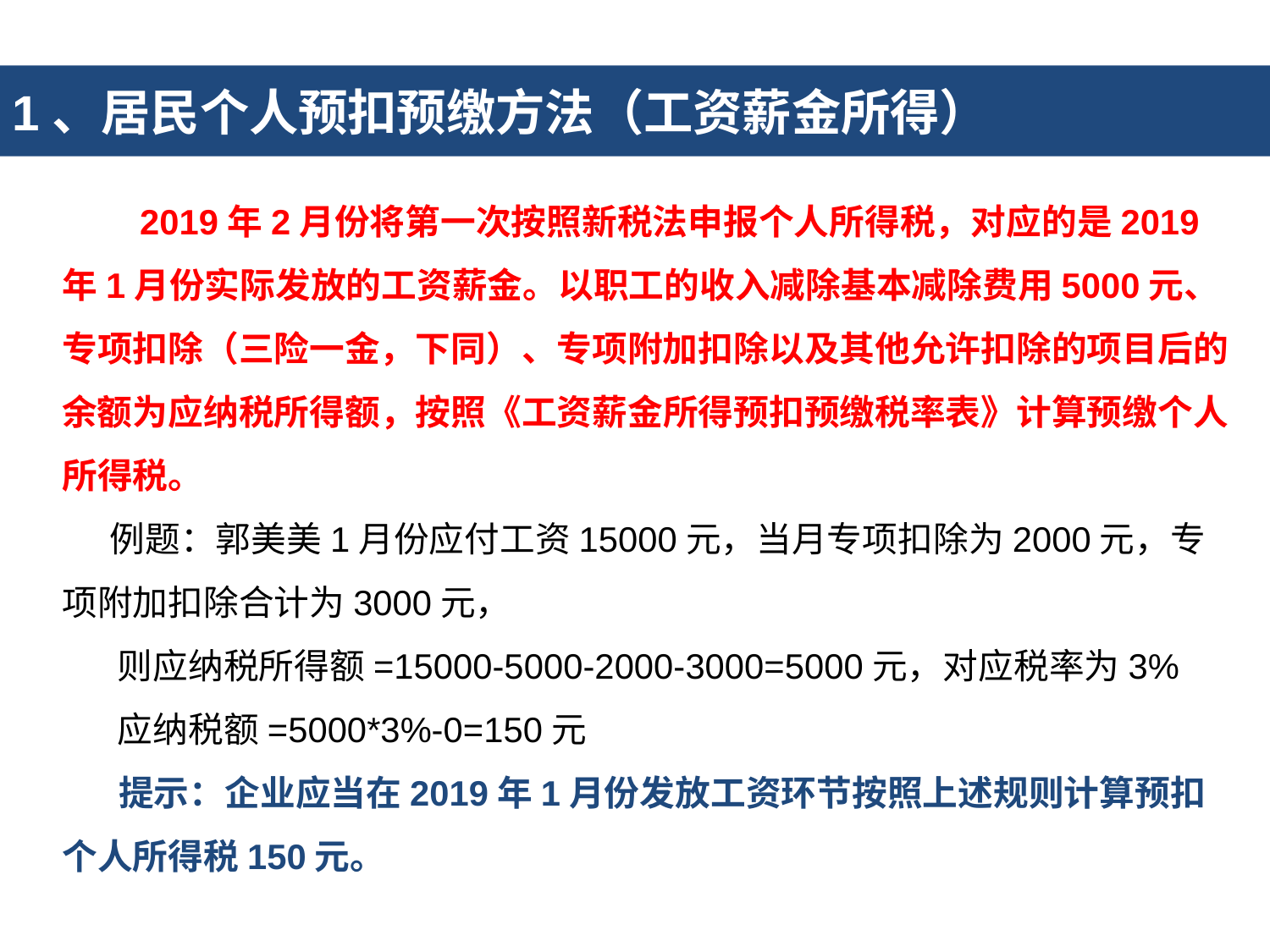

1、居民个人预扣预缴方法（工资薪金所得）
        2019年2月份将第一次按照新税法申报个人所得税，对应的是2019年1月份实际发放的工资薪金。以职工的收入减除基本减除费用5000元、专项扣除（三险一金，下同）、专项附加扣除以及其他允许扣除的项目后的余额为应纳税所得额，按照《工资薪金所得预扣预缴税率表》计算预缴个人所得税。
     例题：郭美美1月份应付工资15000元，当月专项扣除为2000元，专项附加扣除合计为3000元，
      则应纳税所得额=15000-5000-2000-3000=5000元，对应税率为3%
      应纳税额=5000*3%-0=150元
      提示：企业应当在2019年1月份发放工资环节按照上述规则计算预扣个人所得税150元。